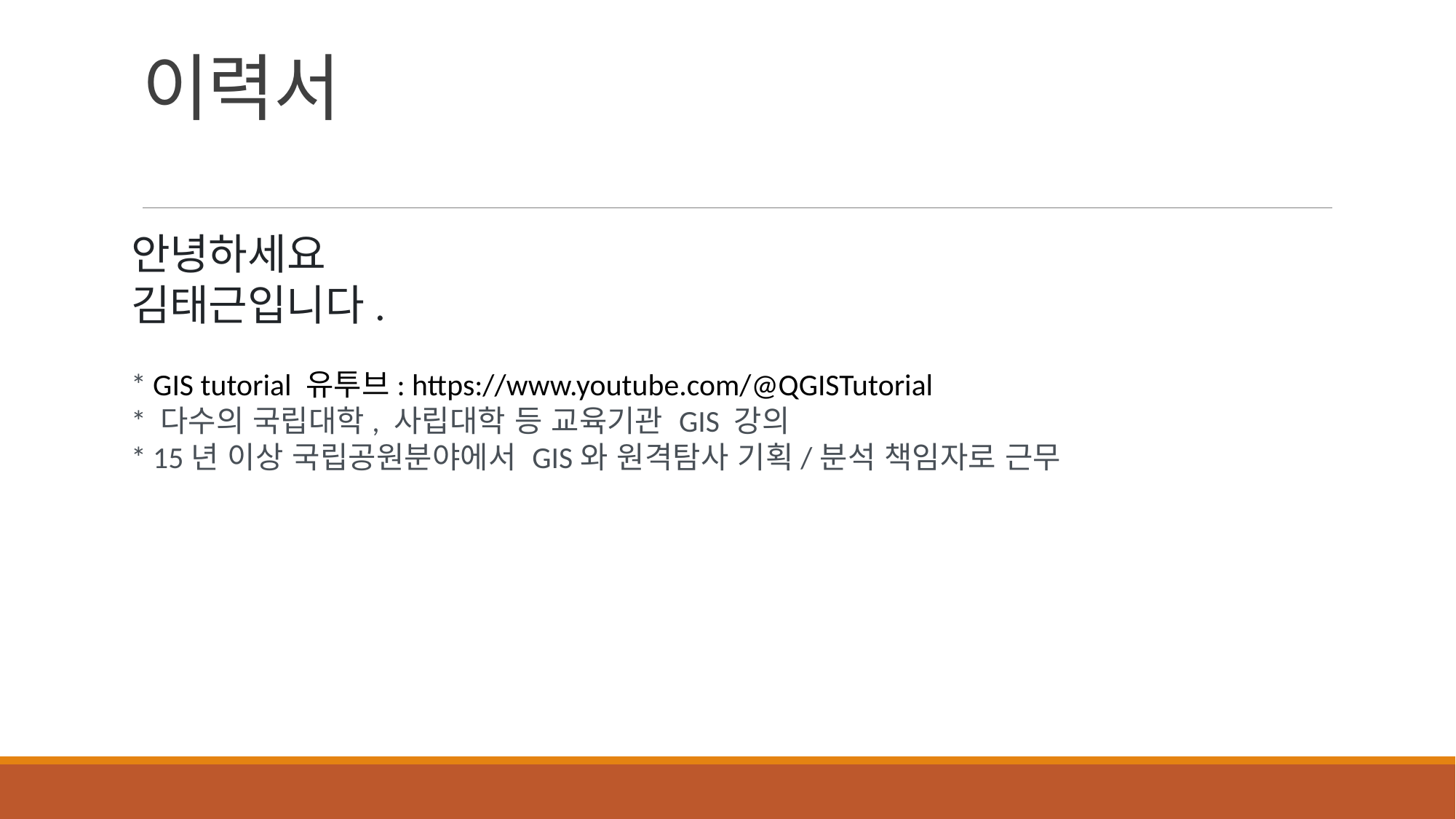

# 이력서
안녕하세요
김태근입니다.

* GIS tutorial 유투브: https://www.youtube.com/@QGISTutorial
* 다수의 국립대학, 사립대학 등 교육기관 GIS 강의
* 15년 이상 국립공원분야에서 GIS와 원격탐사 기획/분석 책임자로 근무